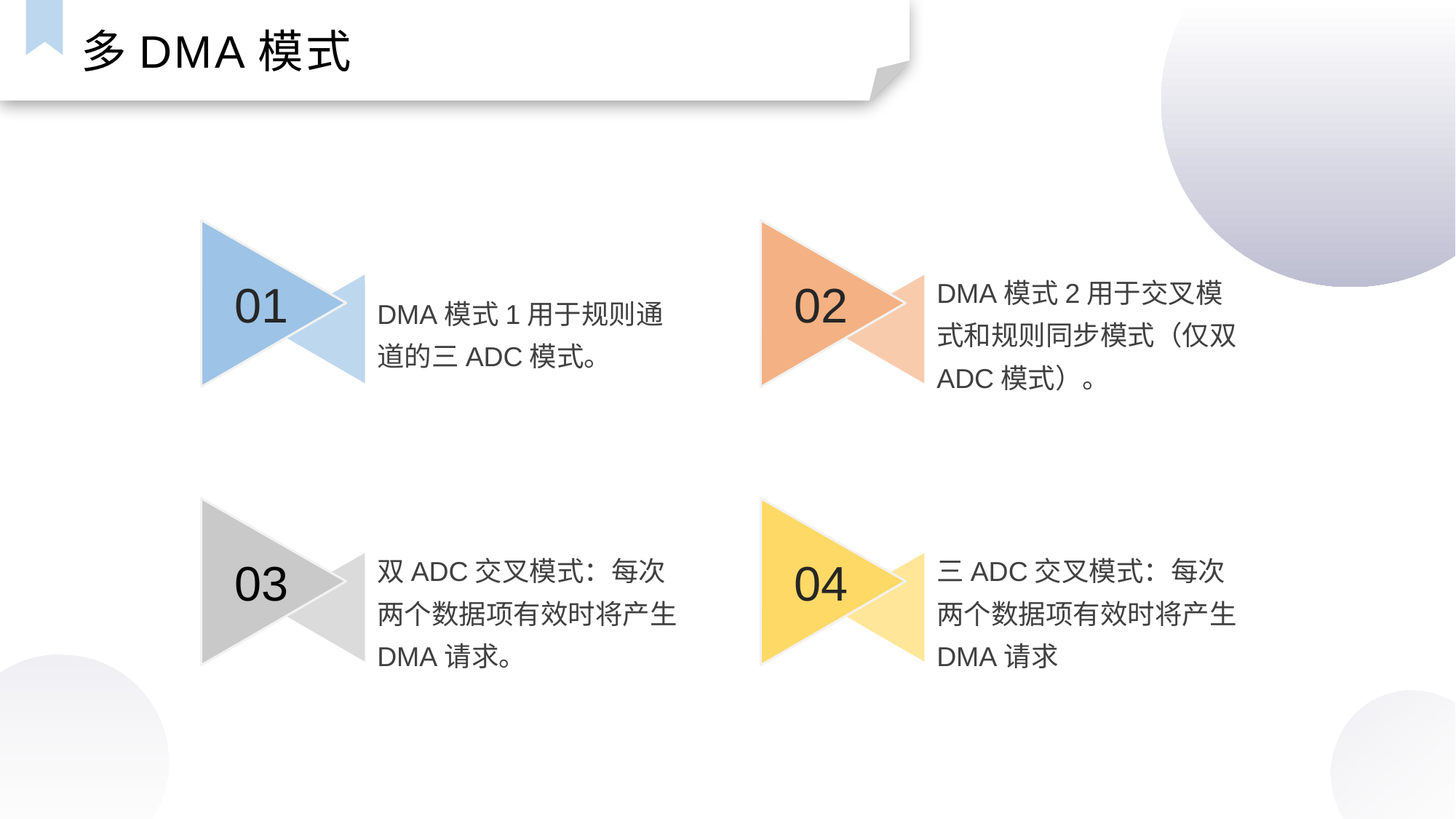

多DMA模式
01
02
DMA模式1用于规则通道的三ADC模式。
DMA模式2用于交叉模式和规则同步模式（仅双ADC模式）。

03
04
双ADC交叉模式：每次两个数据项有效时将产生DMA请求。
三ADC交叉模式：每次两个数据项有效时将产生DMA请求